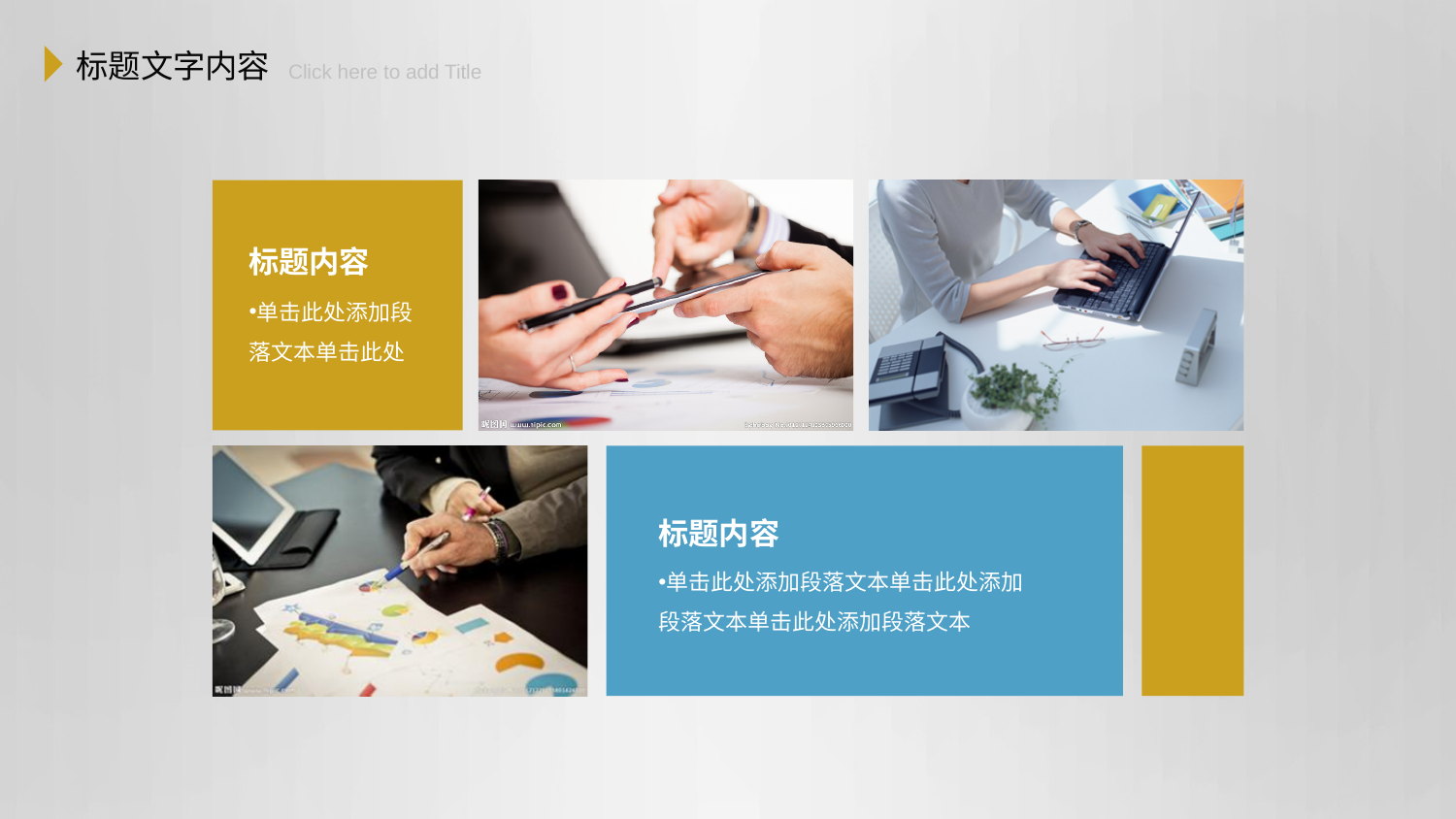

标题文字内容
  Click here to add Title

单击此处添加段落文本单击此处

标题内容

标题内容
单击此处添加段落文本单击此处添加段落文本单击此处添加段落文本